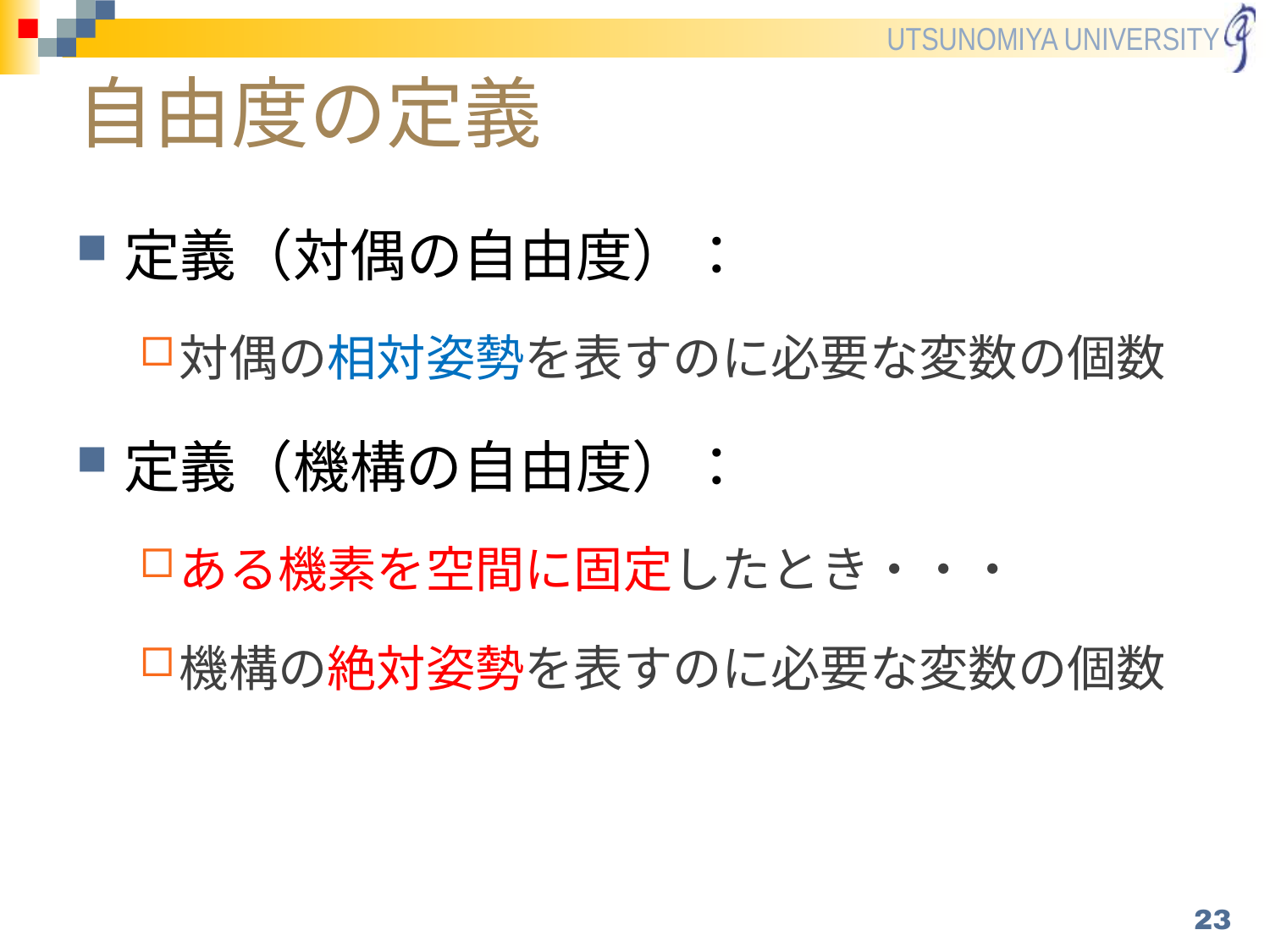

# 自由度の定義
定義（対偶の自由度）：
対偶の相対姿勢を表すのに必要な変数の個数
定義（機構の自由度）：
ある機素を空間に固定したとき・・・
機構の絶対姿勢を表すのに必要な変数の個数

23